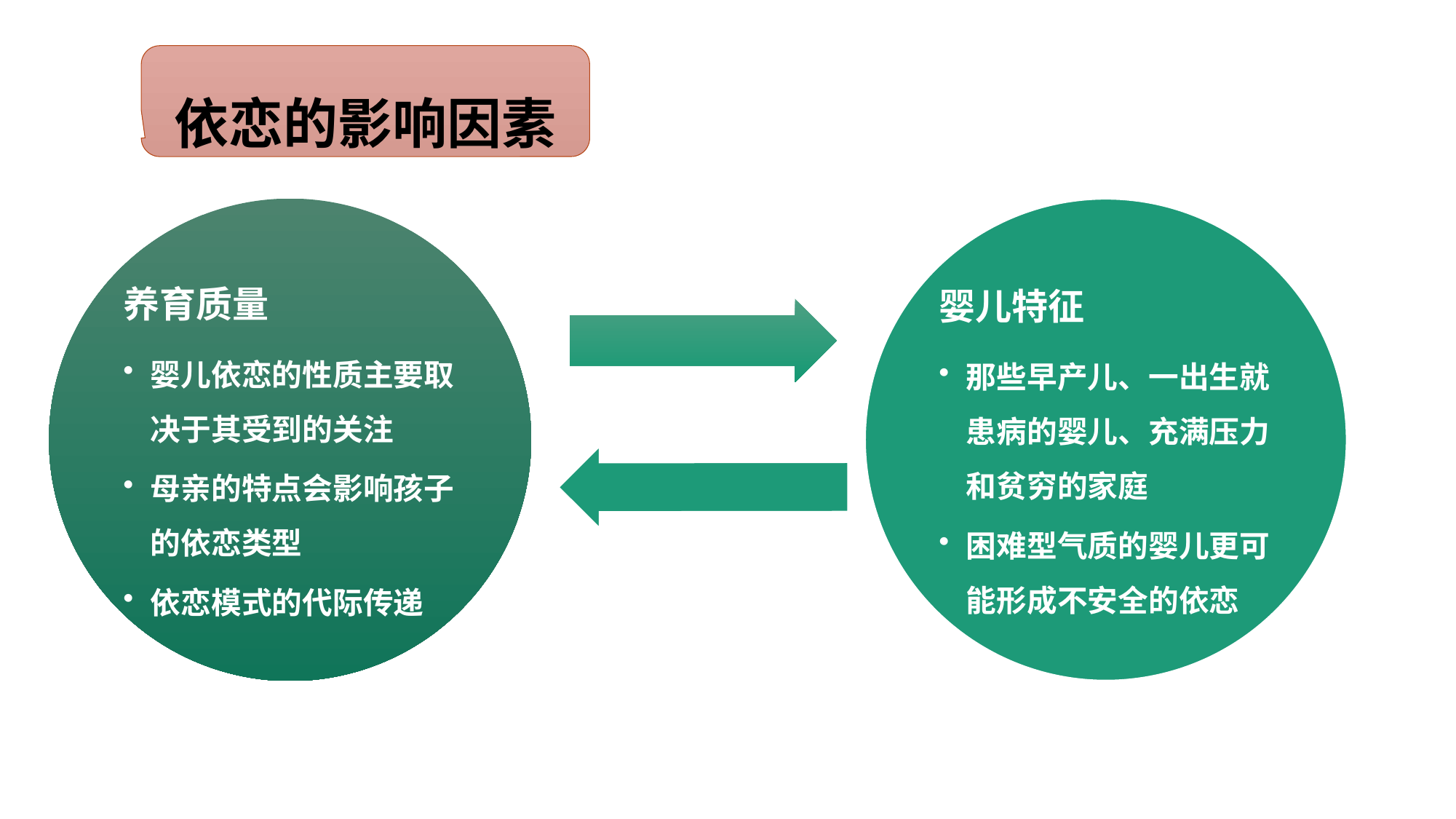

依恋的影响因素
养育质量
婴儿依恋的性质主要取决于其受到的关注
母亲的特点会影响孩子的依恋类型
依恋模式的代际传递

婴儿特征
那些早产儿、一出生就患病的婴儿、充满压力和贫穷的家庭
困难型气质的婴儿更可能形成不安全的依恋